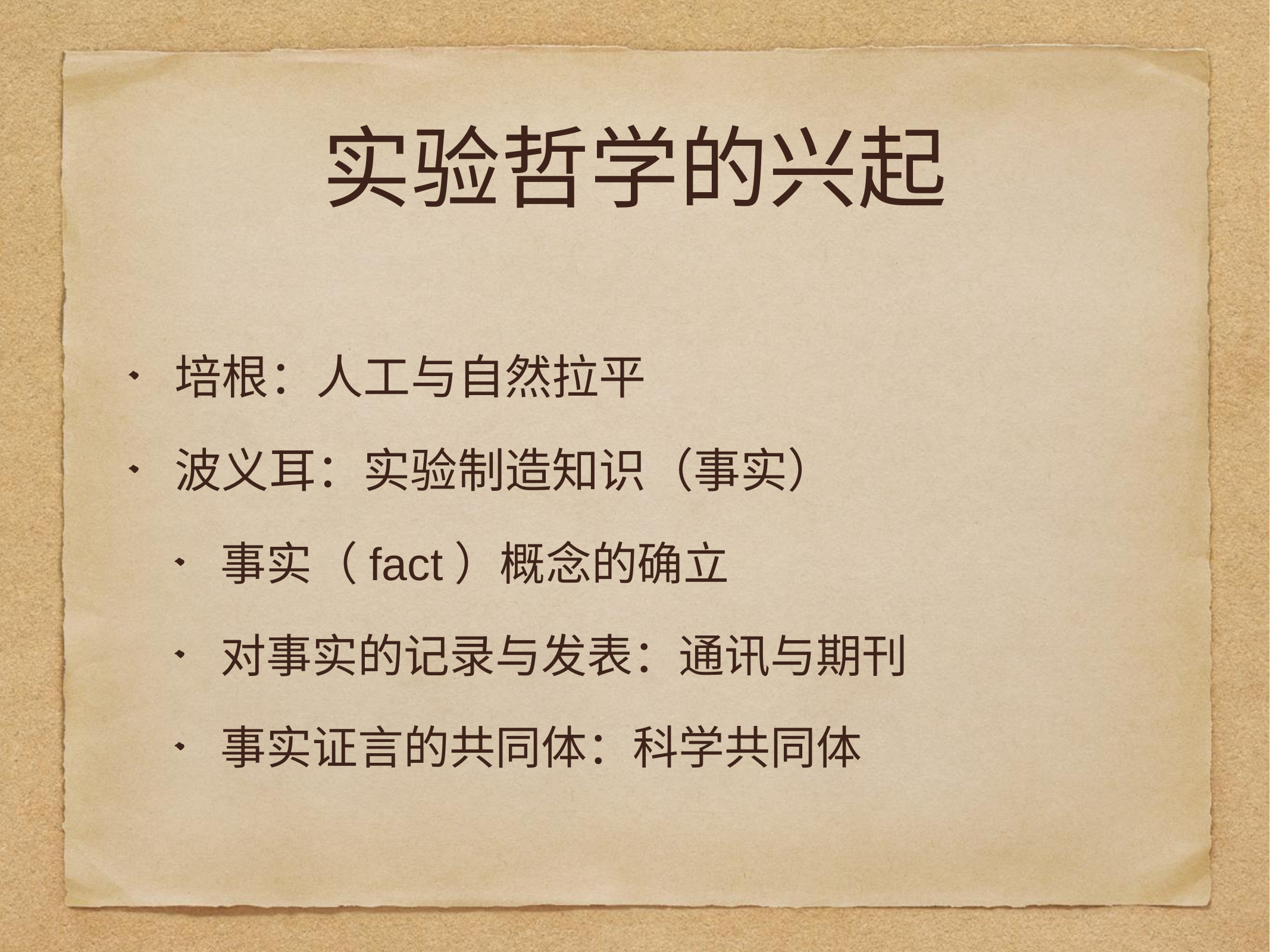

# 实验哲学的兴起
培根：人工与自然拉平
波义耳：实验制造知识（事实）
事实（fact）概念的确立
对事实的记录与发表：通讯与期刊
事实证言的共同体：科学共同体